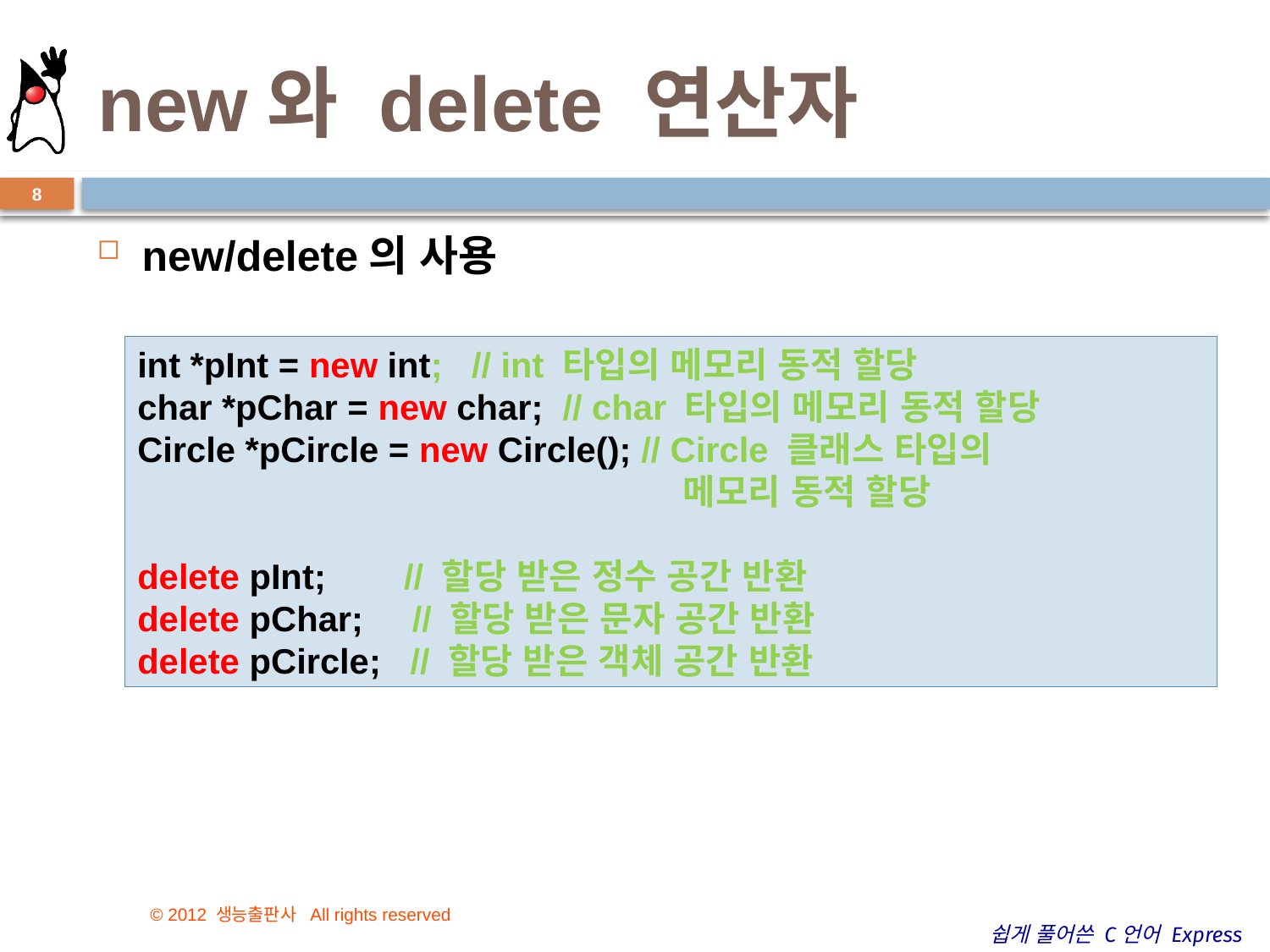

# new와 delete 연산자
8
new/delete의 사용
int *pInt = new int;   // int 타입의 메모리 동적 할당
char *pChar = new char;  // char 타입의 메모리 동적 할당
Circle *pCircle = new Circle(); // Circle 클래스 타입의
                                                      메모리 동적 할당

delete pInt;        // 할당 받은 정수 공간 반환
delete pChar;     // 할당 받은 문자 공간 반환
delete pCircle;   // 할당 받은 객체 공간 반환